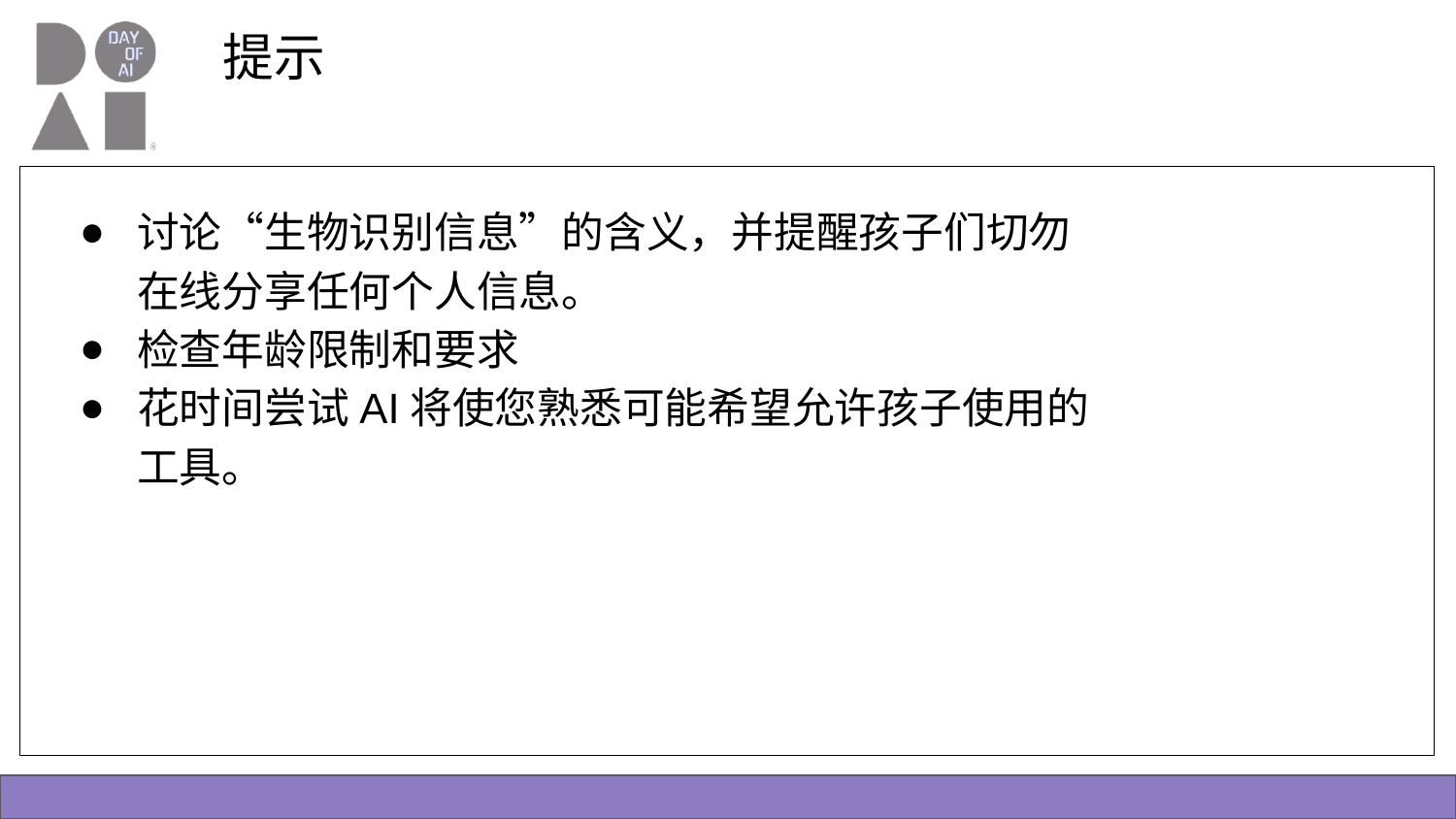

# 提示
讨论“生物识别信息”的含义，并提醒孩子们切勿在线分享任何个人信息。
检查年龄限制和要求
花时间尝试AI将使您熟悉可能希望允许孩子使用的工具。